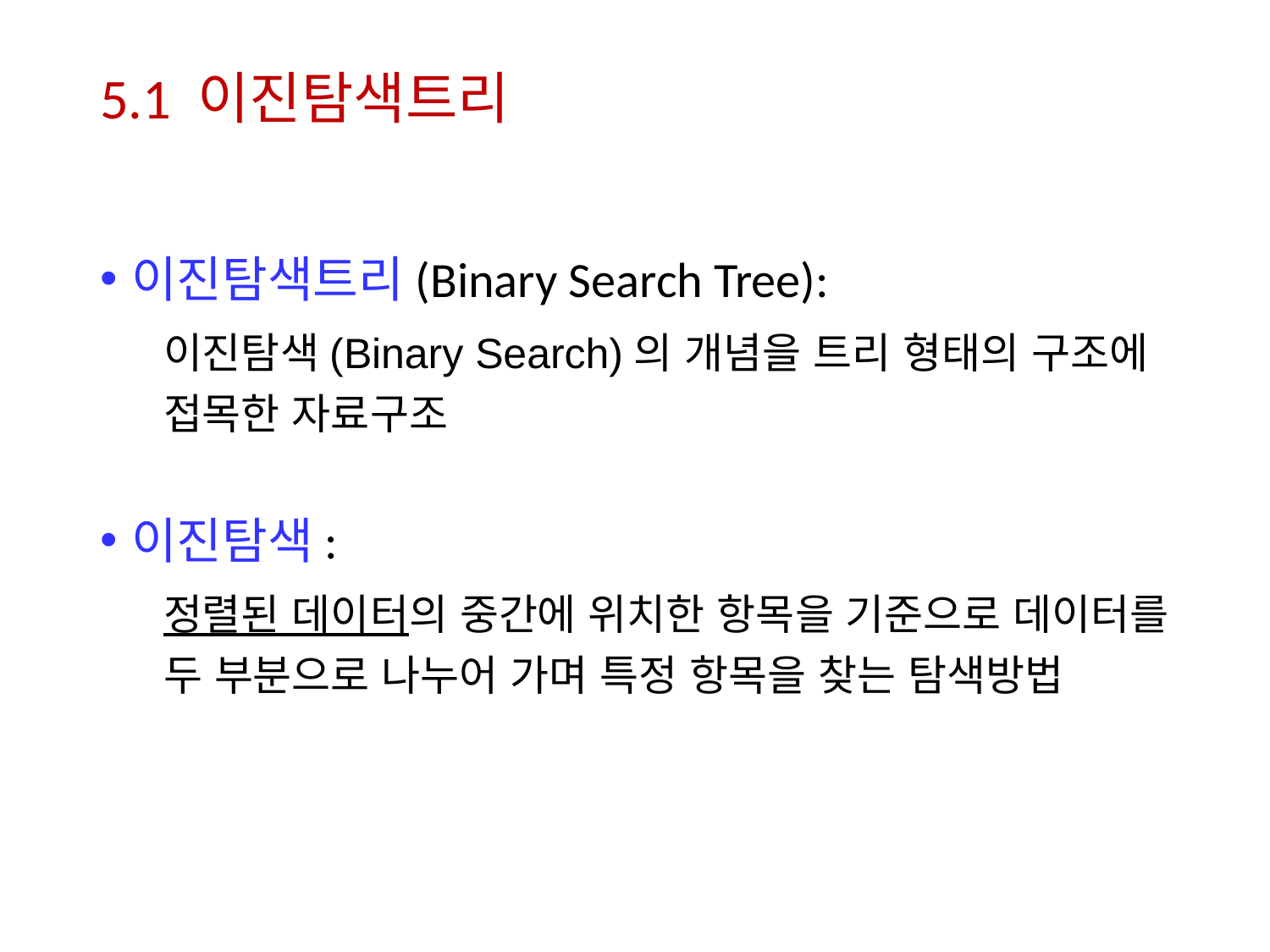

# 5.1 이진탐색트리
이진탐색트리(Binary Search Tree):
이진탐색(Binary Search)의 개념을 트리 형태의 구조에 접목한 자료구조
이진탐색:
정렬된 데이터의 중간에 위치한 항목을 기준으로 데이터를 두 부분으로 나누어 가며 특정 항목을 찾는 탐색방법